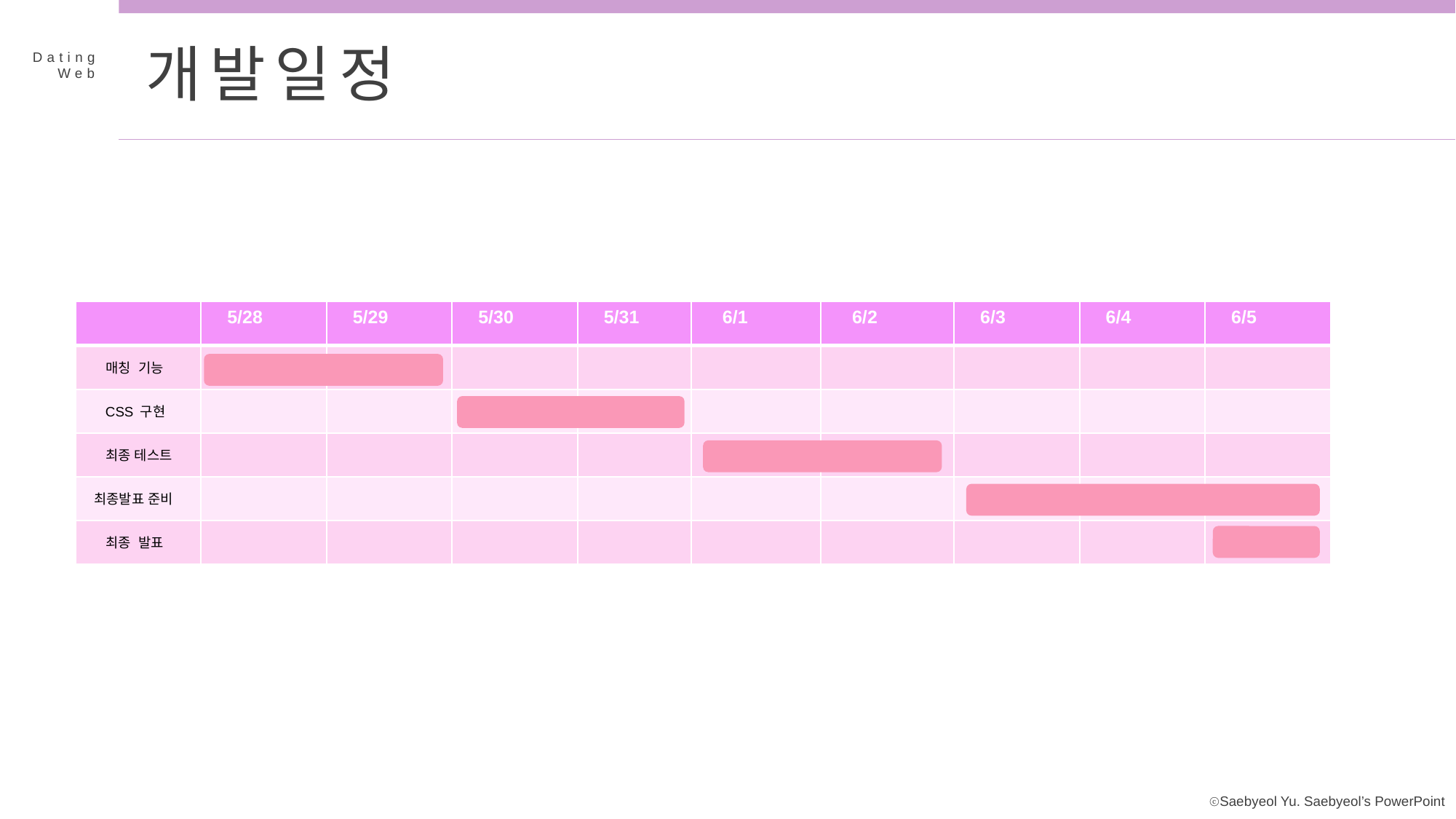

개발일정
Dating
   Web
|  | 5/28 | 5/29 | 5/30 | 5/31 | 6/1 | 6/2 | 6/3 | 6/4 | 6/5 |
| --- | --- | --- | --- | --- | --- | --- | --- | --- | --- |
| 매칭 기능 |  |  |  |  |  |  |  |  |  |
| CSS 구현 |  |  |  |  |  |  |  |  |  |
| 최종 테스트 |  |  |  |  |  |  |  |  |  |
| 최종발표 준비 |  |  |  |  |  |  |  |  |  |
| 최종 발표 |  |  |  |  |  |  |  |  |  |